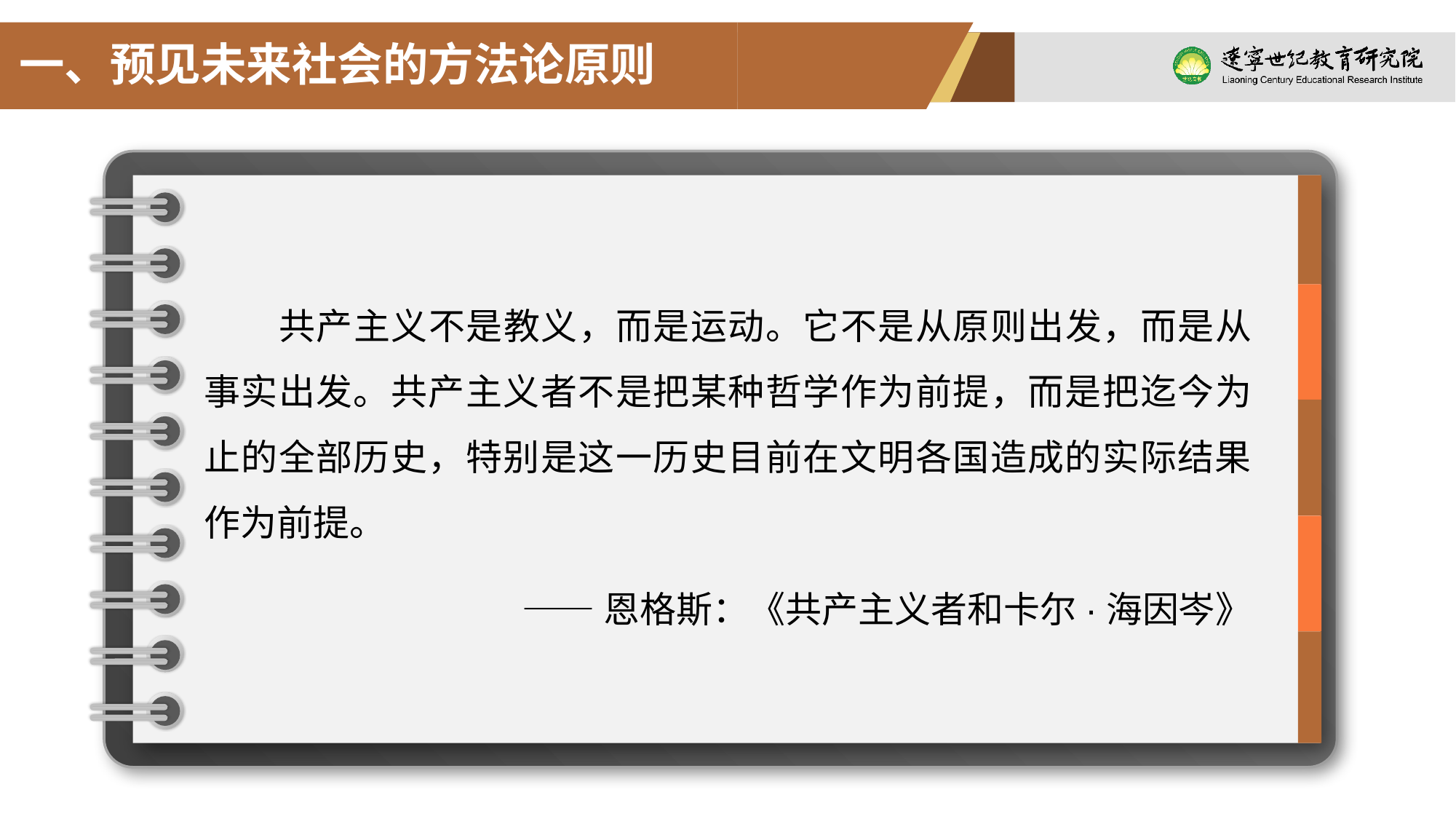

一、预见未来社会的方法论原则

共产主义不是教义，而是运动。它不是从原则出发，而是从事实出发。共产主义者不是把某种哲学作为前提，而是把迄今为止的全部历史，特别是这一历史目前在文明各国造成的实际结果作为前提。
                           ——恩格斯：《共产主义者和卡尔·海因岑》